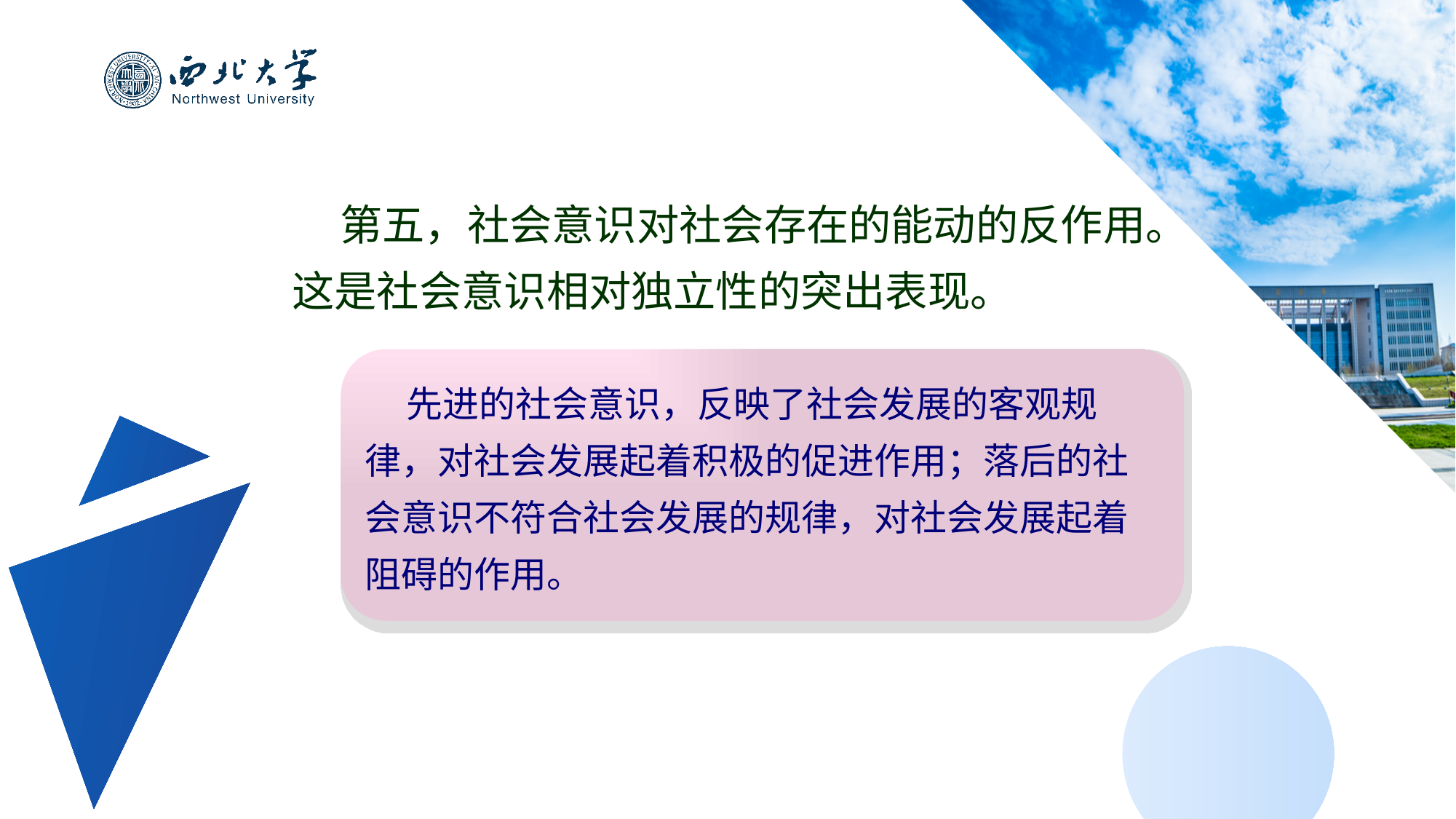

第五，社会意识对社会存在的能动的反作用。这是社会意识相对独立性的突出表现。

    先进的社会意识，反映了社会发展的客观规律，对社会发展起着积极的促进作用；落后的社会意识不符合社会发展的规律，对社会发展起着阻碍的作用。